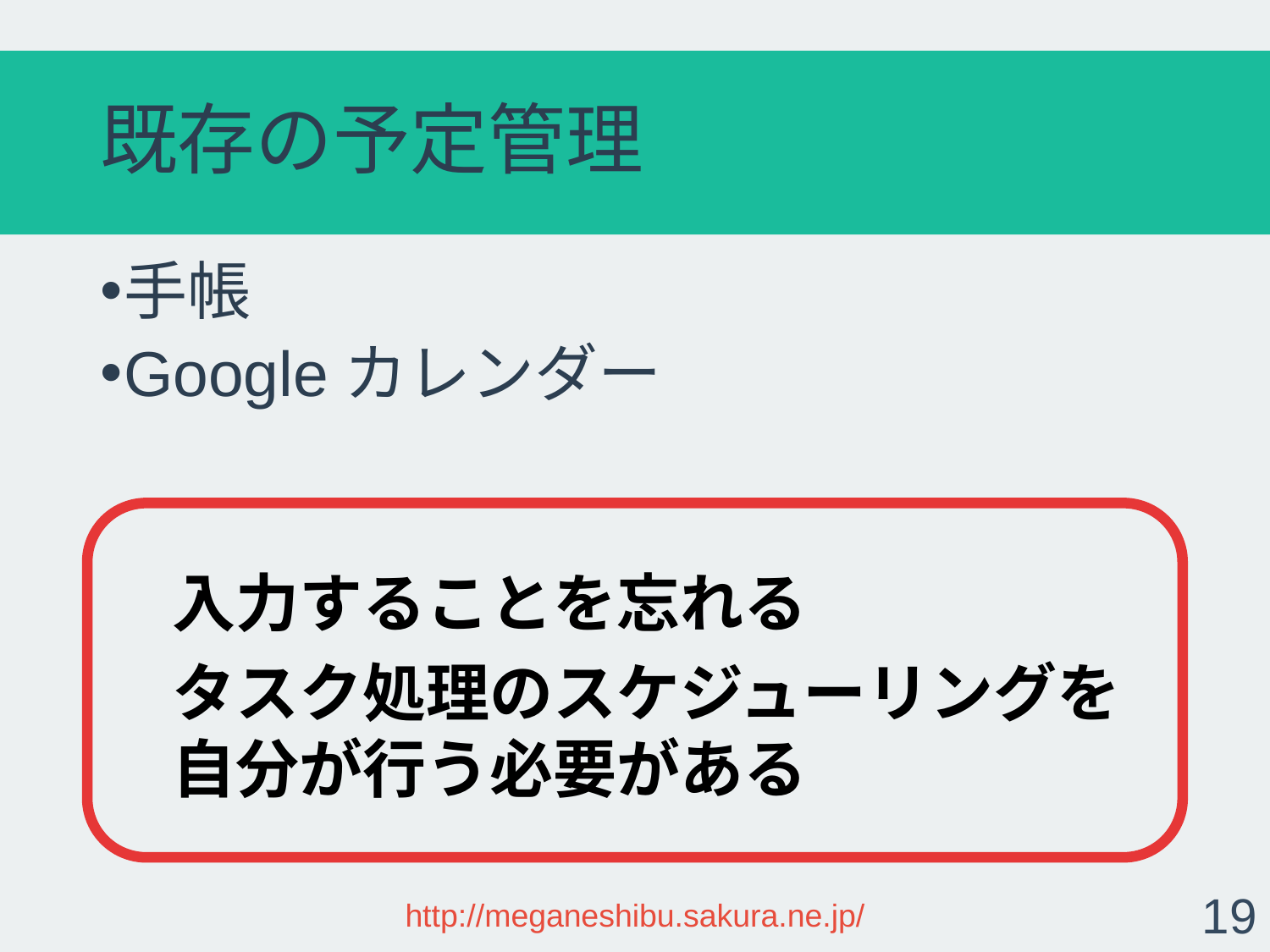

# 既存の予定管理
手帳
Googleカレンダー

入力することを忘れる
タスク処理のスケジューリングを
自分が行う必要がある

http://meganeshibu.sakura.ne.jp/
19